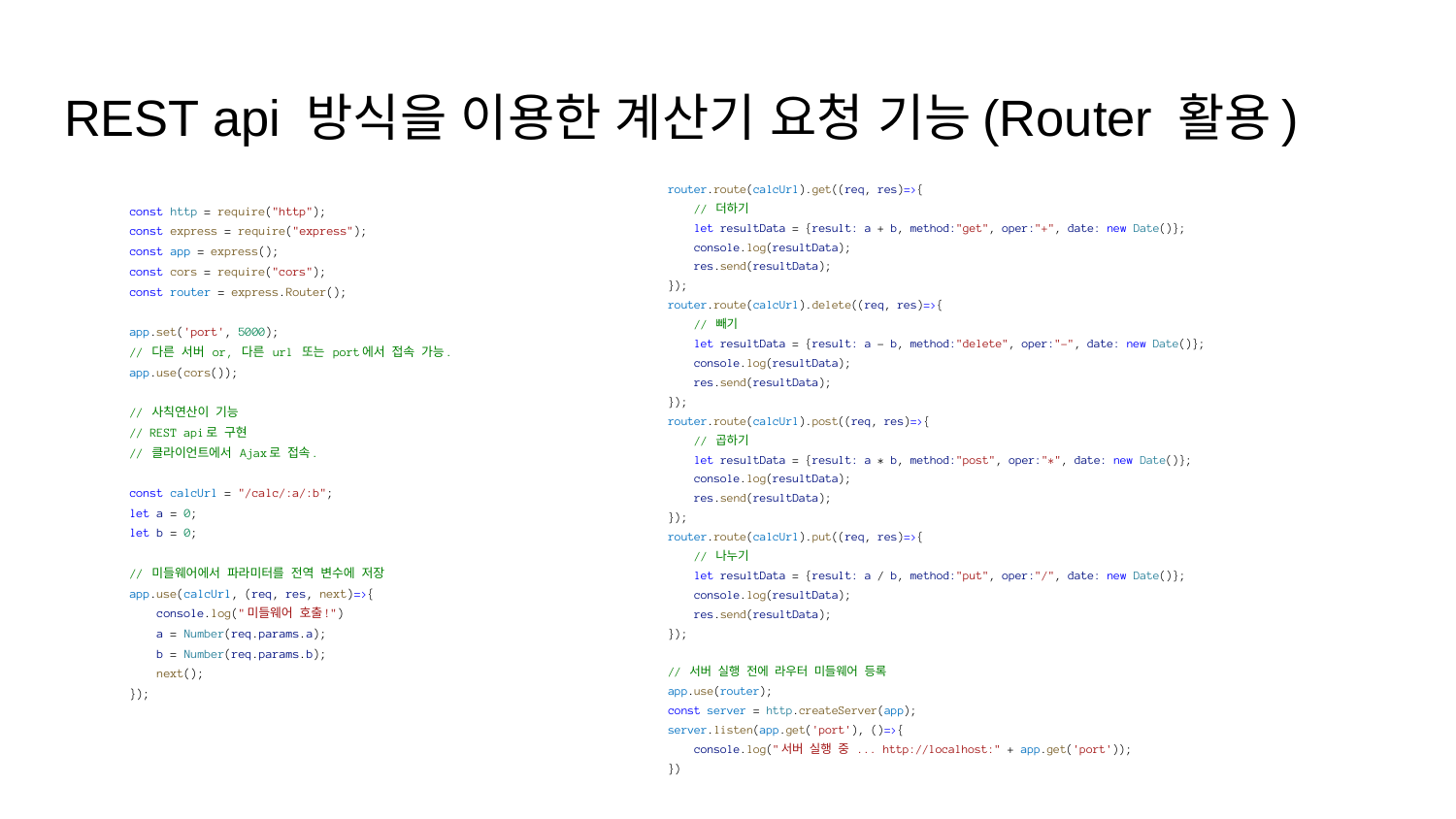

# REST api 방식을 이용한 계산기 요청 기능(Router 활용)
router.route(calcUrl).get((req, res)=>{
    // 더하기
    let resultData = {result: a + b, method:"get", oper:"+", date: new Date()};
    console.log(resultData);
    res.send(resultData);
});
router.route(calcUrl).delete((req, res)=>{
    // 빼기
    let resultData = {result: a - b, method:"delete", oper:"-", date: new Date()};
    console.log(resultData);
    res.send(resultData);
});
router.route(calcUrl).post((req, res)=>{
    // 곱하기
    let resultData = {result: a * b, method:"post", oper:"*", date: new Date()};
    console.log(resultData);
    res.send(resultData);
});
router.route(calcUrl).put((req, res)=>{
    // 나누기
    let resultData = {result: a / b, method:"put", oper:"/", date: new Date()};
    console.log(resultData);
    res.send(resultData);
});

// 서버 실행 전에 라우터 미들웨어 등록
app.use(router);
const server = http.createServer(app);
server.listen(app.get('port'), ()=>{
    console.log("서버 실행 중 ... http://localhost:" + app.get('port'));
})
const http = require("http");
const express = require("express");
const app = express();
const cors = require("cors");
const router = express.Router();

app.set('port', 5000);
// 다른 서버 or, 다른 url 또는 port에서 접속 가능.
app.use(cors());

// 사칙연산이 기능
// REST api로 구현
// 클라이언트에서 Ajax로 접속.

const calcUrl = "/calc/:a/:b";
let a = 0;
let b = 0;

// 미들웨어에서 파라미터를 전역 변수에 저장
app.use(calcUrl, (req, res, next)=>{
    console.log("미들웨어 호출!")
    a = Number(req.params.a);
    b = Number(req.params.b);
    next();
});